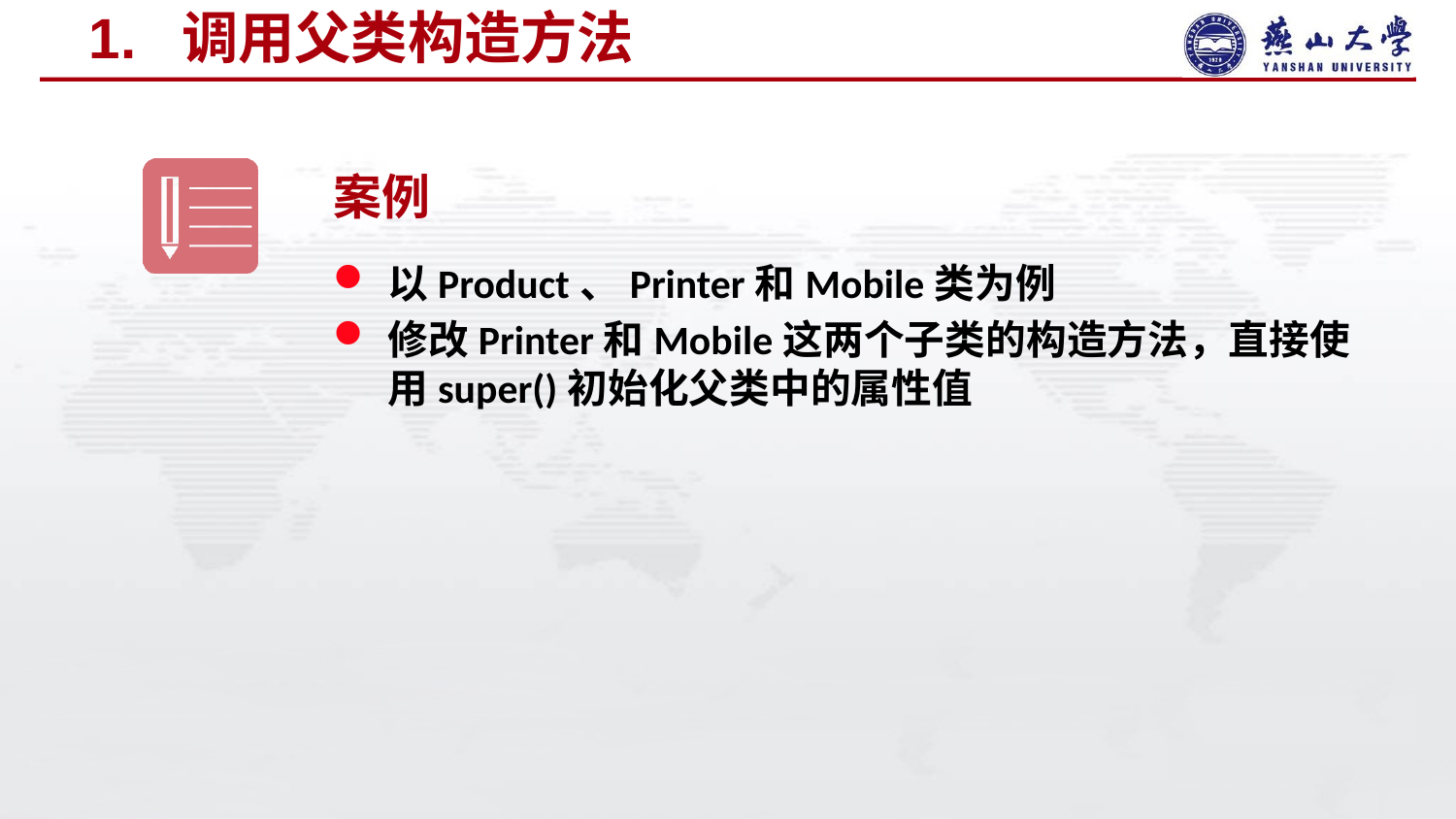

# 1.  调用父类构造方法
案例
以Product、Printer和Mobile类为例
修改Printer和Mobile这两个子类的构造方法，直接使用super()初始化父类中的属性值